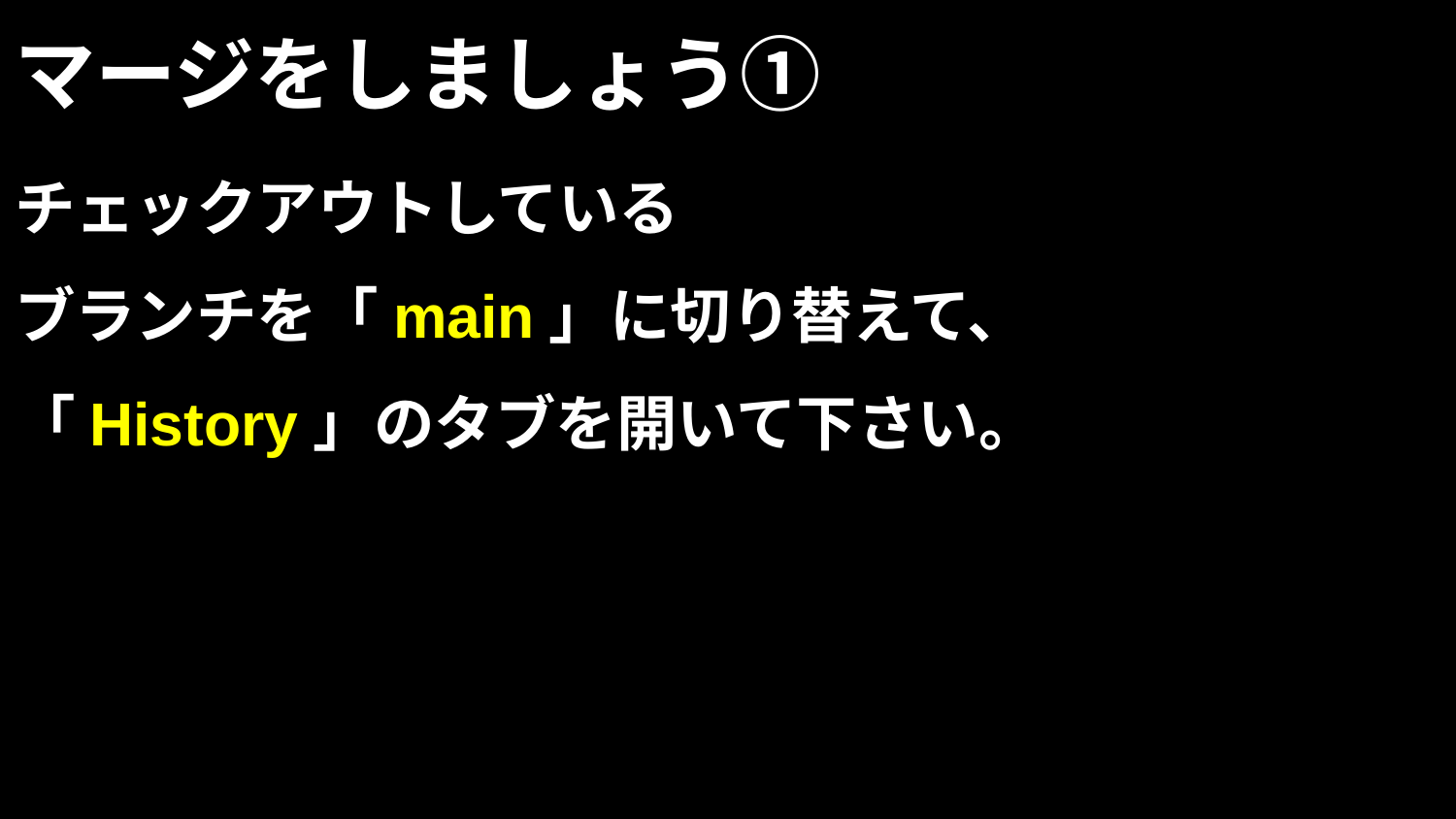

# マージをしましょう①
チェックアウトしている
ブランチを「main」に切り替えて、
「History」のタブを開いて下さい。